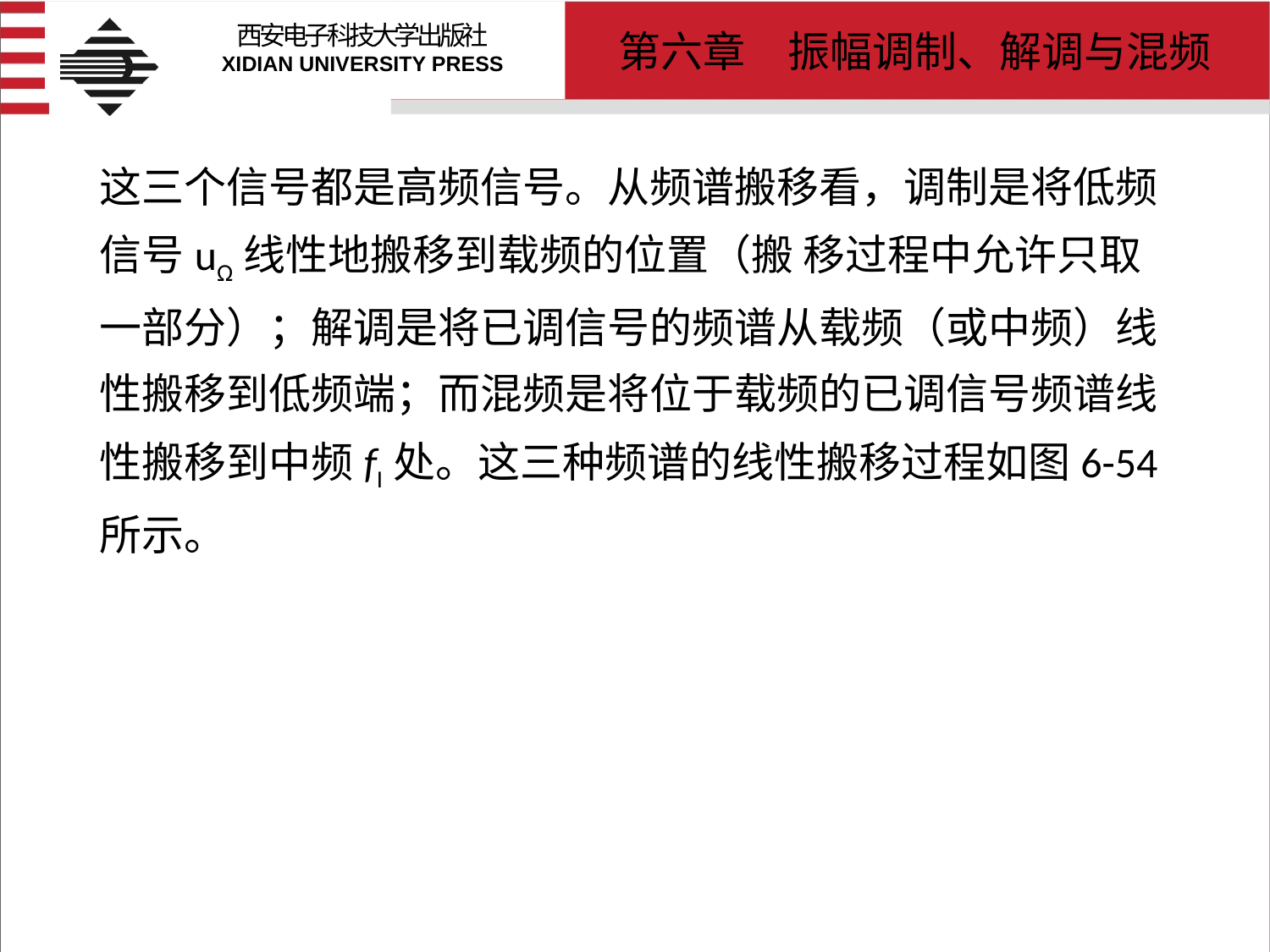

# 这三个信号都是高频信号。从频谱搬移看，调制是将低频信号uΩ线性地搬移到载频的位置（搬 移过程中允许只取一部分）；解调是将已调信号的频谱从载频（或中频）线性搬移到低频端；而混频是将位于载频的已调信号频谱线性搬移到中频fI处。这三种频谱的线性搬移过程如图6-54所示。